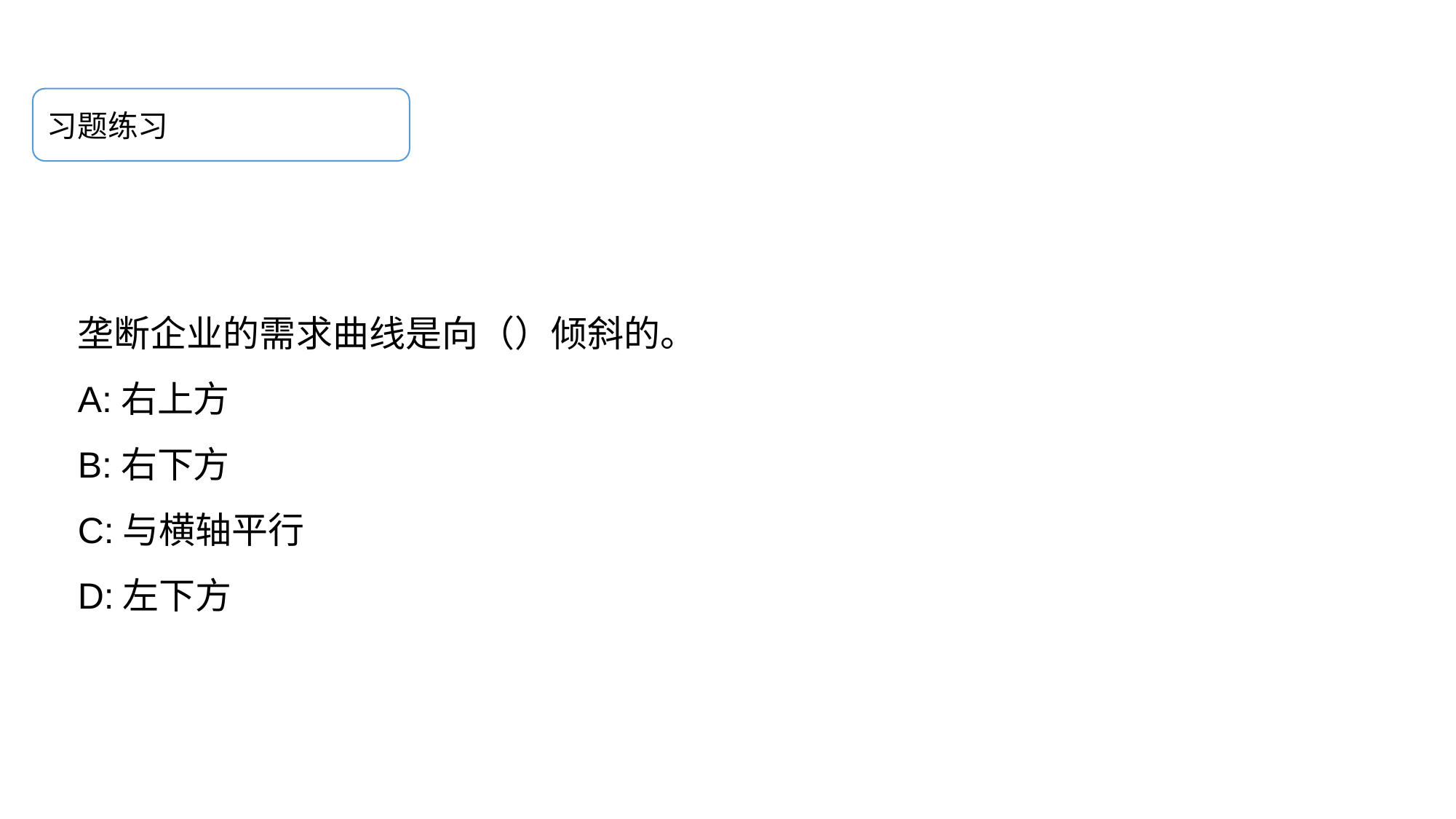

习题练习
垄断企业的需求曲线是向（）倾斜的。
A:右上方
B:右下方
C:与横轴平行
D:左下方